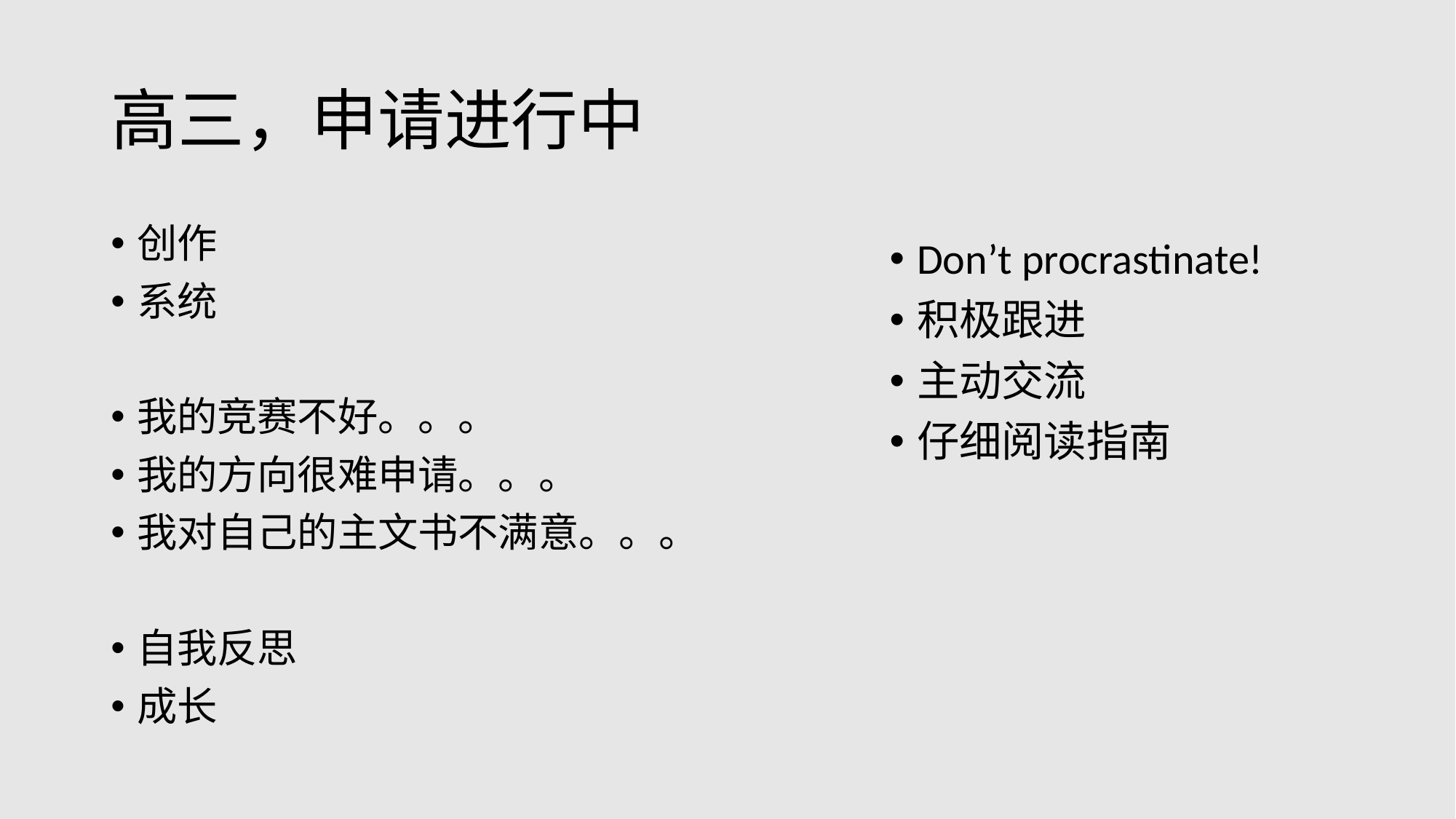

# 高三，申请进行中
创作
系统

我的竞赛不好。。。
我的方向很难申请。。。
我对自己的主文书不满意。。。

自我反思
成长
Don’t procrastinate!
积极跟进
主动交流
仔细阅读指南